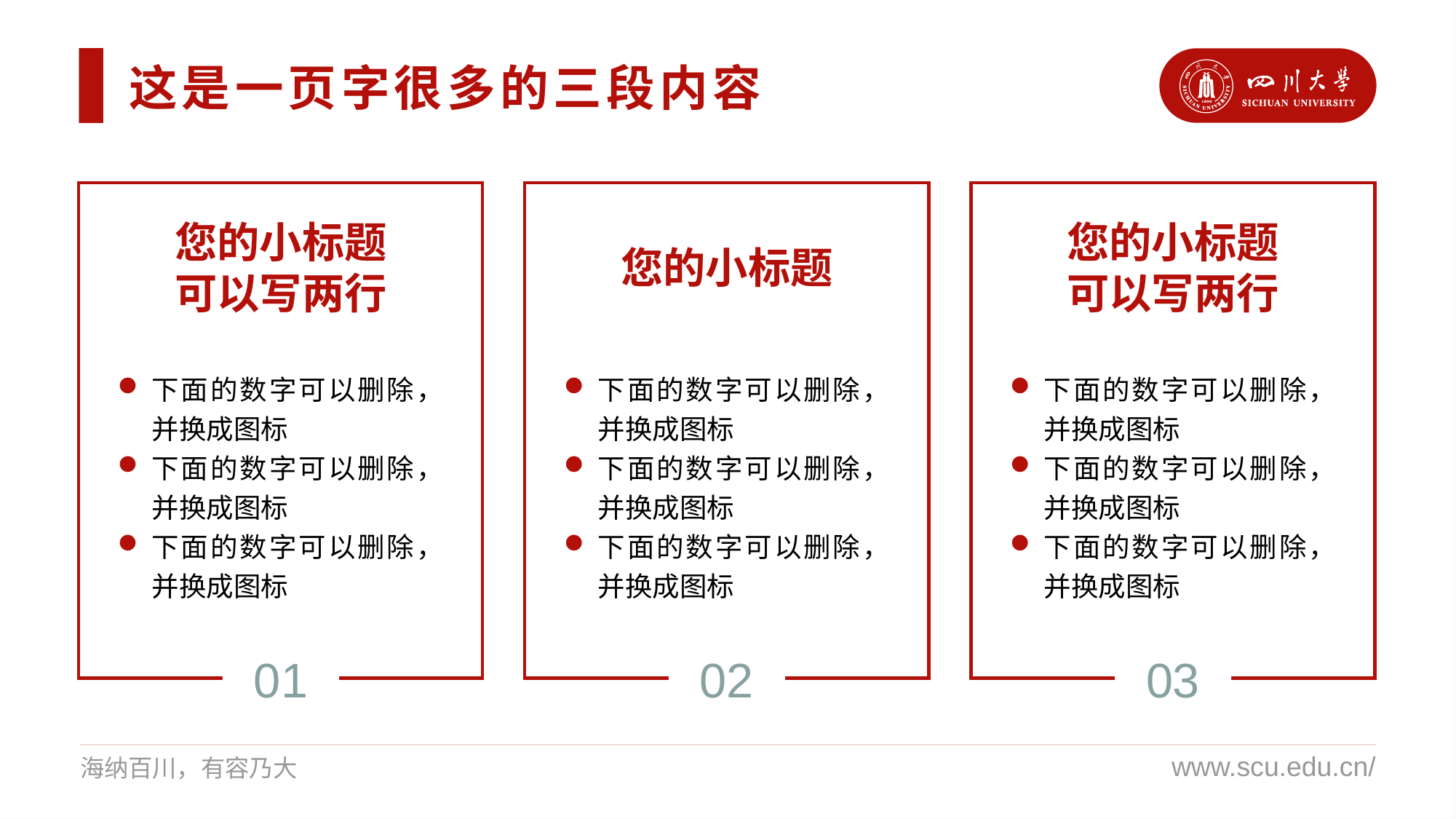

这是一页字很多的三段内容
您的小标题
可以写两行
您的小标题
您的小标题
可以写两行

下面的数字可以删除，并换成图标
下面的数字可以删除，并换成图标
下面的数字可以删除，并换成图标
下面的数字可以删除，并换成图标
下面的数字可以删除，并换成图标
下面的数字可以删除，并换成图标
下面的数字可以删除，并换成图标
下面的数字可以删除，并换成图标
下面的数字可以删除，并换成图标
01
02
03